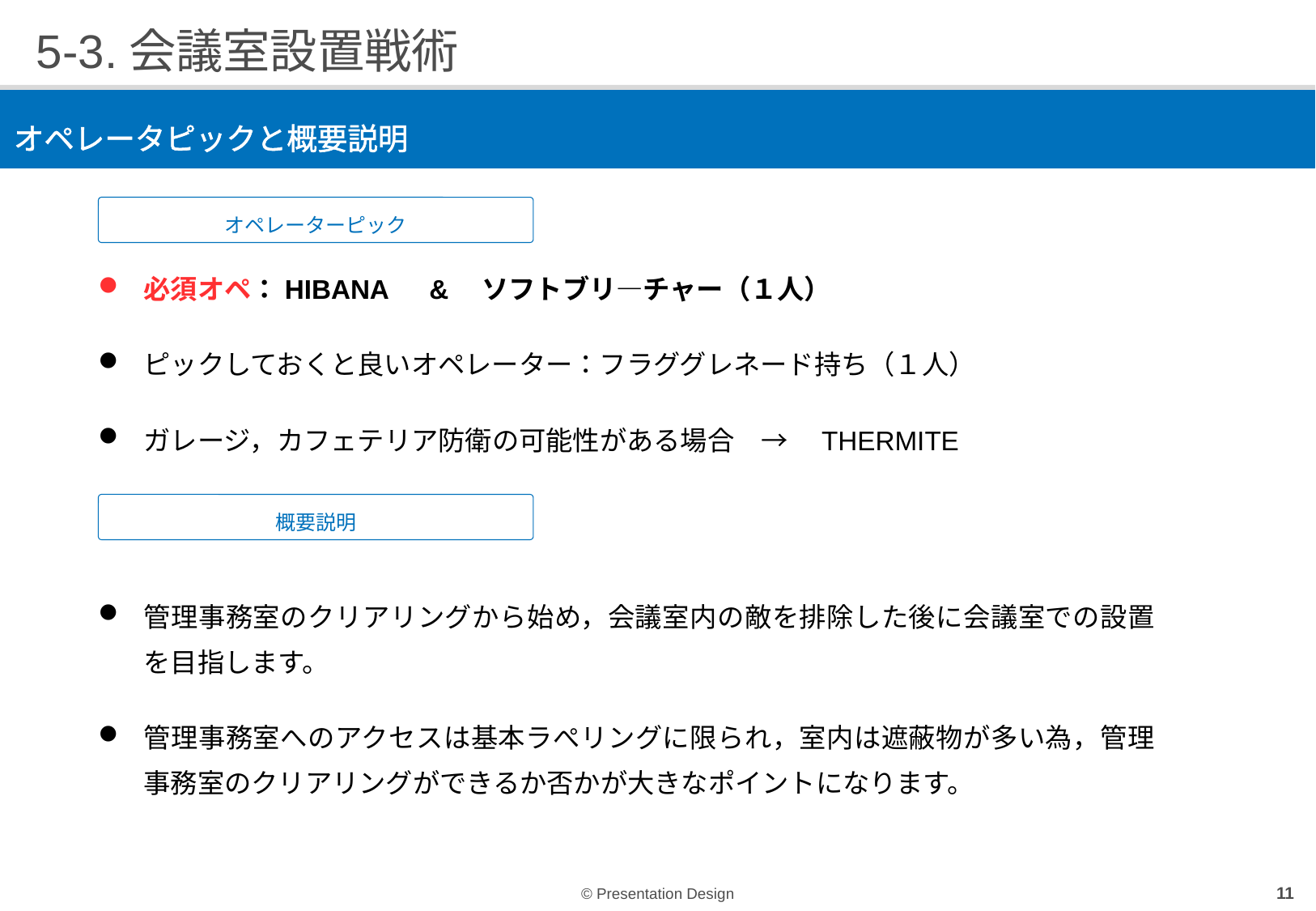

# 5-3.会議室設置戦術
オペレータピックと概要説明
オペレーターピック
必須オペ：HIBANA　&　ソフトブリ―チャー（１人）
ピックしておくと良いオペレーター：フラググレネード持ち（１人）
ガレージ，カフェテリア防衛の可能性がある場合　→　THERMITE
概要説明
管理事務室のクリアリングから始め，会議室内の敵を排除した後に会議室での設置を目指します。
管理事務室へのアクセスは基本ラぺリングに限られ，室内は遮蔽物が多い為，管理事務室のクリアリングができるか否かが大きなポイントになります。
11